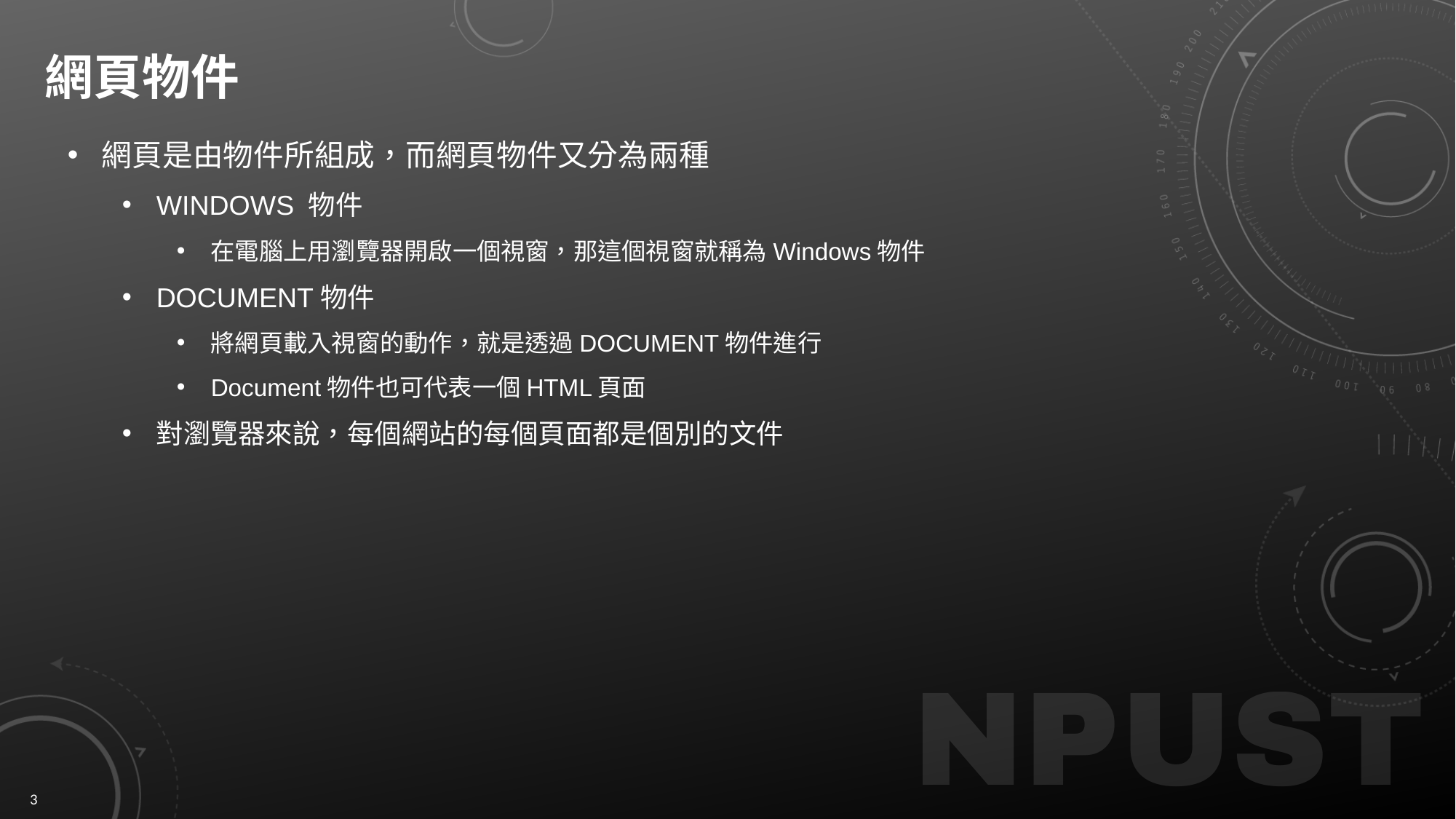

# 網頁物件
網頁是由物件所組成，而網頁物件又分為兩種
WINDOWS 物件
在電腦上用瀏覽器開啟一個視窗，那這個視窗就稱為Windows物件
DOCUMENT物件
將網頁載入視窗的動作，就是透過DOCUMENT物件進行
Document物件也可代表一個HTML頁面
對瀏覽器來說，每個網站的每個頁面都是個別的文件